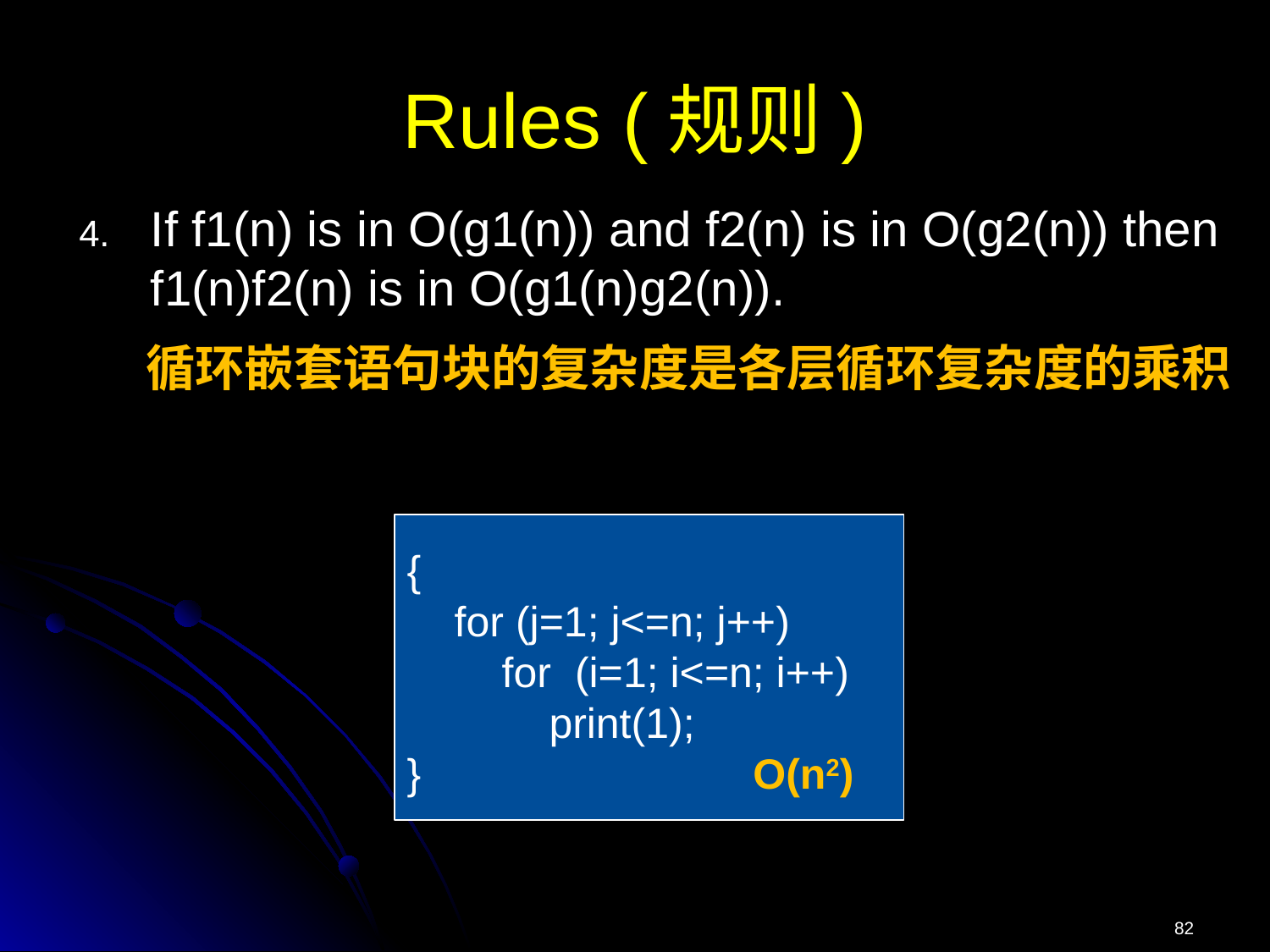

# Rules (规则)
If f1(n) is in O(g1(n)) and f2(n) is in O(g2(n)) then f1(n)f2(n) is in O(g1(n)g2(n)).
     循环嵌套语句块的复杂度是各层循环复杂度的乘积

{
    for (j=1; j<=n; j++)
        for  (i=1; i<=n; i++)
            print(1);
}                            O(n2)

82